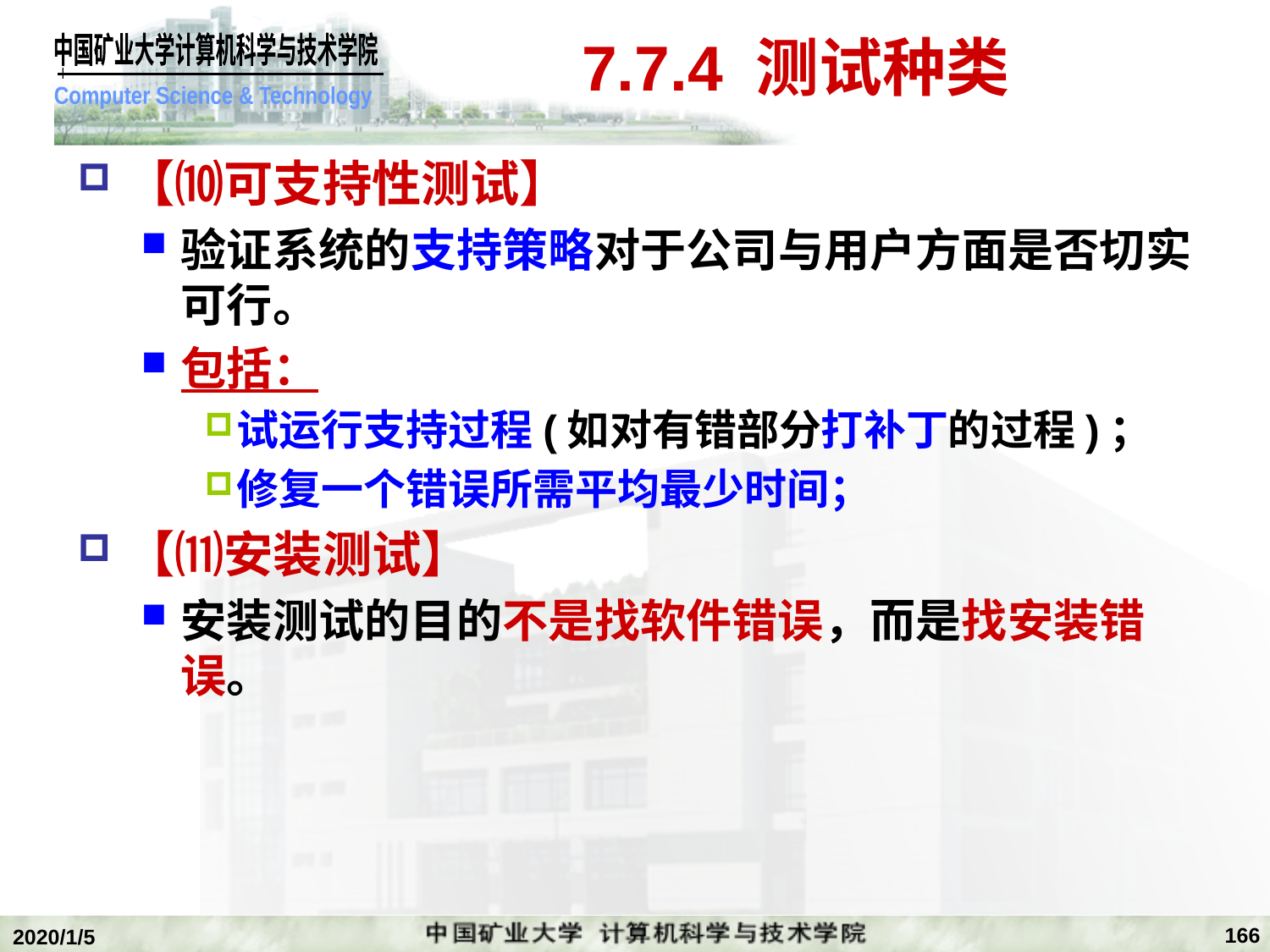

# 7.7.4 测试种类
【⑽可支持性测试】
验证系统的支持策略对于公司与用户方面是否切实可行。
包括：
试运行支持过程(如对有错部分打补丁的过程)；
修复一个错误所需平均最少时间；
【⑾安装测试】
安装测试的目的不是找软件错误，而是找安装错误。
166
2020/1/5